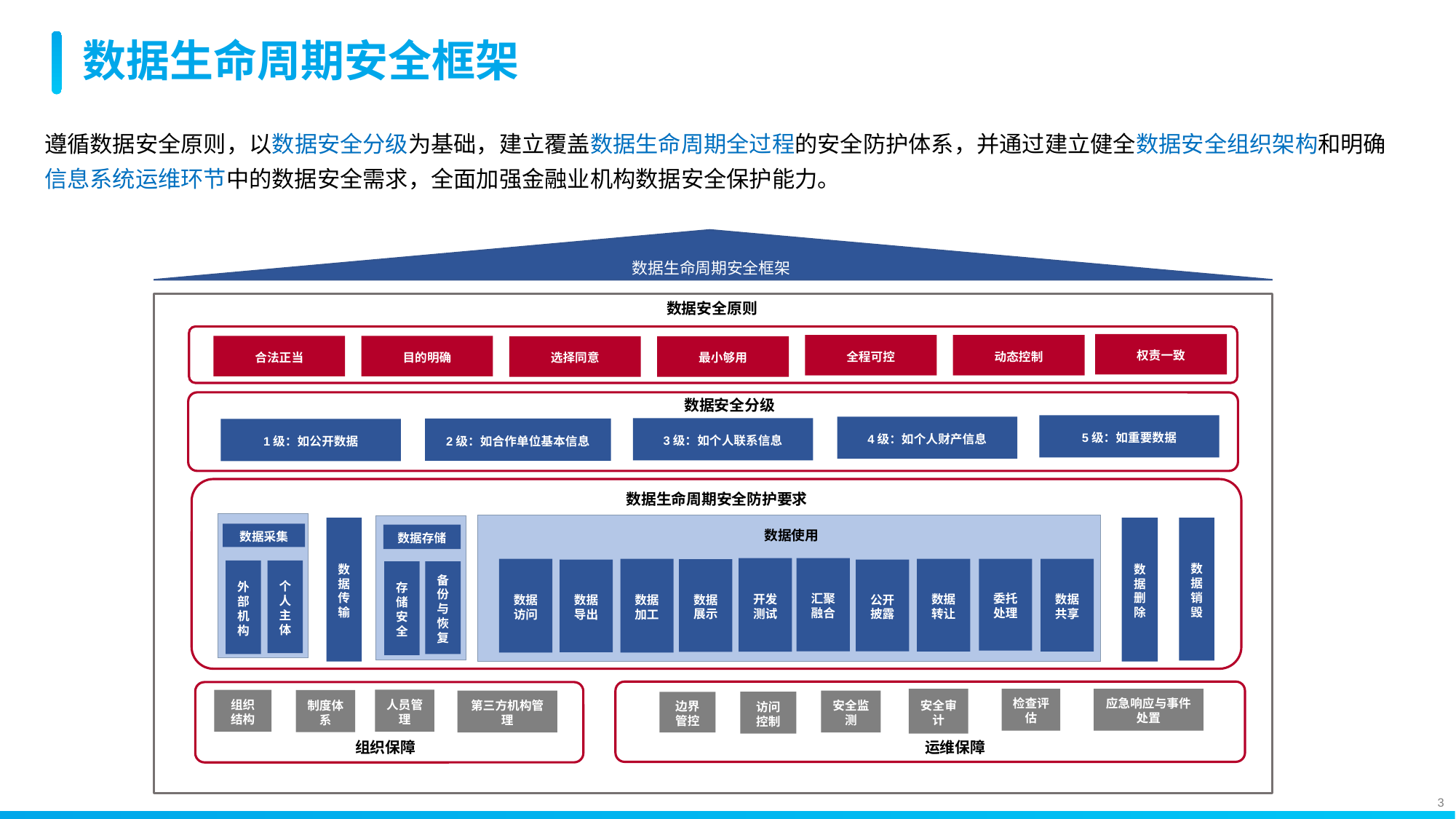

# 数据生命周期安全框架
遵循数据安全原则，以数据安全分级为基础，建立覆盖数据生命周期全过程的安全防护体系，并通过建立健全数据安全组织架构和明确信息系统运维环节中的数据安全需求，全面加强金融业机构数据安全保护能力。

数据生命周期安全框架
数据安全原则

权责一致
全程可控
动态控制
目的明确
合法正当
选择同意
最小够用
数据安全分级

5级：如重要数据
4级：如个人财产信息
3级：如个人联系信息
2级：如合作单位基本信息
1级：如公开数据

数据生命周期安全防护要求

数据传输
数据销毁
数据删除
数据使用
数据采集
数据存储
开发测试
汇聚融合
数据访问
数据加工
数据转让
委托处理
数据共享
数据展示
数据导出
公开披露
外部机构
个人主体
存储安全
备份与恢复

安全审计
检查评估
应急响应与事件处置
人员管理
组织结构
制度体系
安全监测
第三方机构管理
访问控制
边界管控
组织保障
运维保障